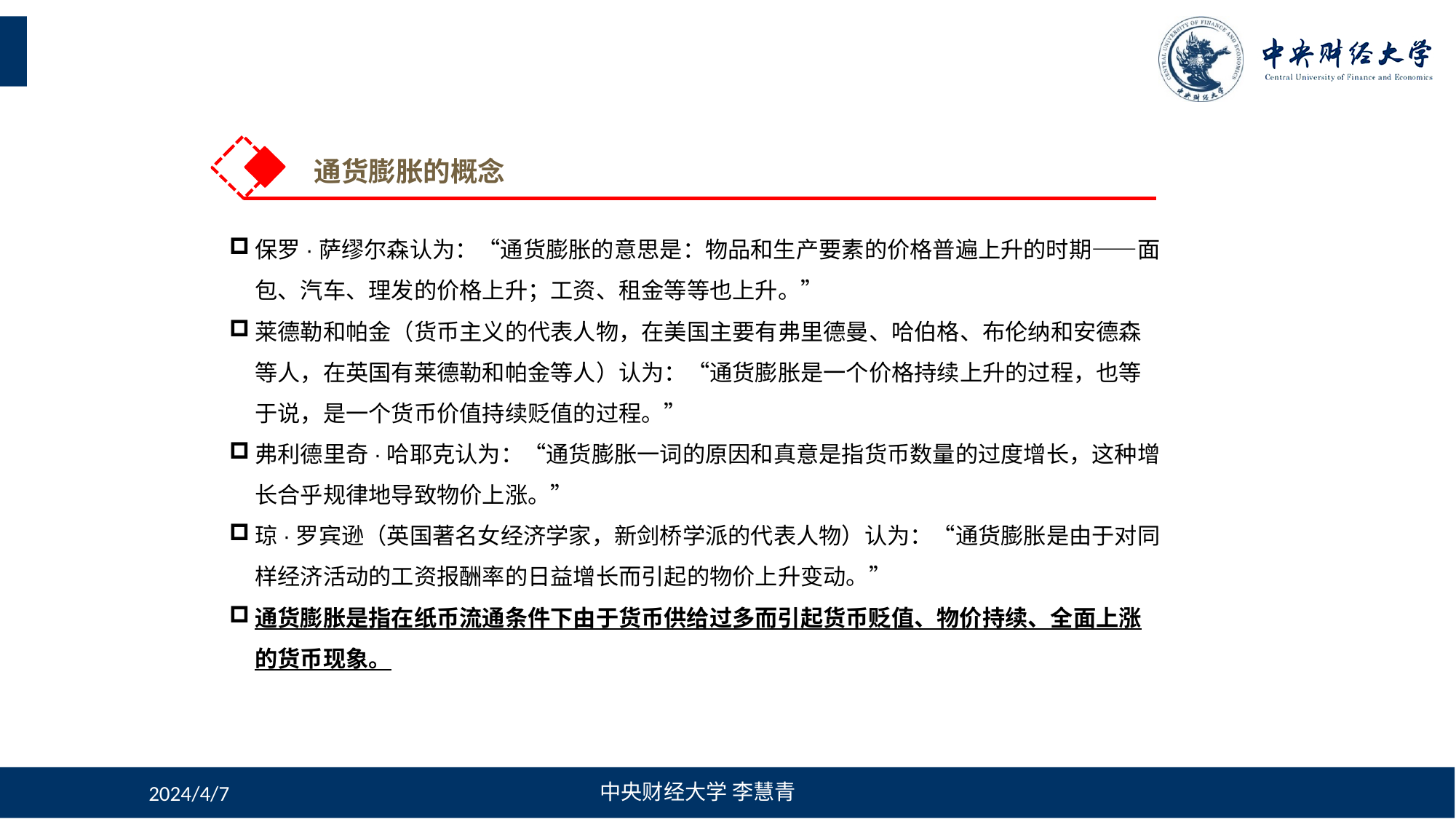

通货膨胀的概念
保罗·萨缪尔森认为：“通货膨胀的意思是：物品和生产要素的价格普遍上升的时期——面包、汽车、理发的价格上升；工资、租金等等也上升。”
莱德勒和帕金（货币主义的代表人物，在美国主要有弗里德曼、哈伯格、布伦纳和安德森等人，在英国有莱德勒和帕金等人）认为：“通货膨胀是一个价格持续上升的过程，也等于说，是一个货币价值持续贬值的过程。”
弗利德里奇·哈耶克认为：“通货膨胀一词的原因和真意是指货币数量的过度增长，这种增长合乎规律地导致物价上涨。”
琼·罗宾逊（英国著名女经济学家，新剑桥学派的代表人物）认为：“通货膨胀是由于对同样经济活动的工资报酬率的日益增长而引起的物价上升变动。”
通货膨胀是指在纸币流通条件下由于货币供给过多而引起货币贬值、物价持续、全面上涨的货币现象。